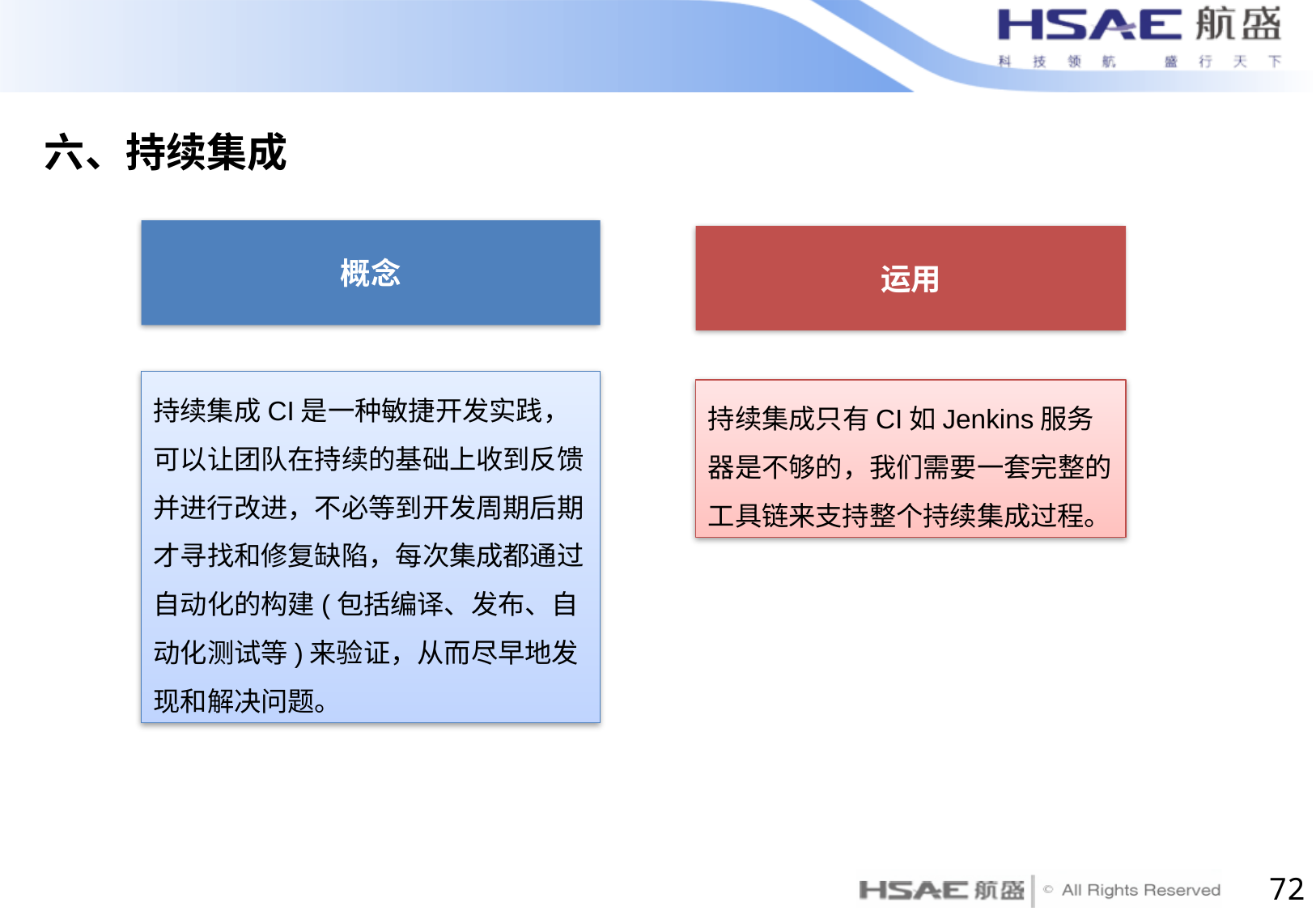

六、持续集成
概念
运用
持续集成CI是一种敏捷开发实践，可以让团队在持续的基础上收到反馈并进行改进，不必等到开发周期后期才寻找和修复缺陷，每次集成都通过自动化的构建(包括编译、发布、自动化测试等)来验证，从而尽早地发现和解决问题。
持续集成只有CI如Jenkins服务器是不够的，我们需要一套完整的工具链来支持整个持续集成过程。